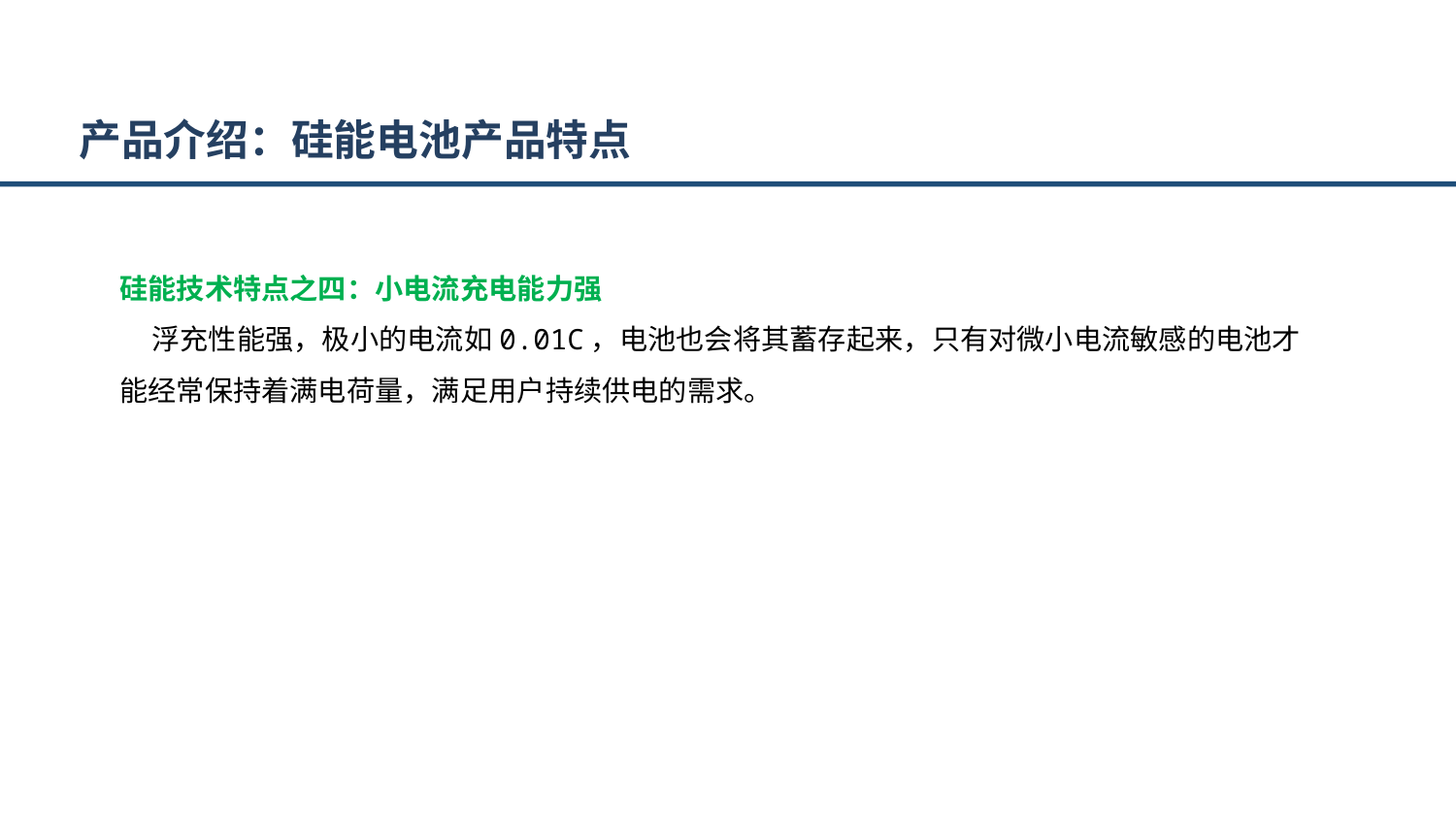

产品介绍：硅能电池产品特点

硅能技术特点之四：小电流充电能力强
    浮充性能强，极小的电流如0.01C，电池也会将其蓄存起来，只有对微小电流敏感的电池才能经常保持着满电荷量，满足用户持续供电的需求。